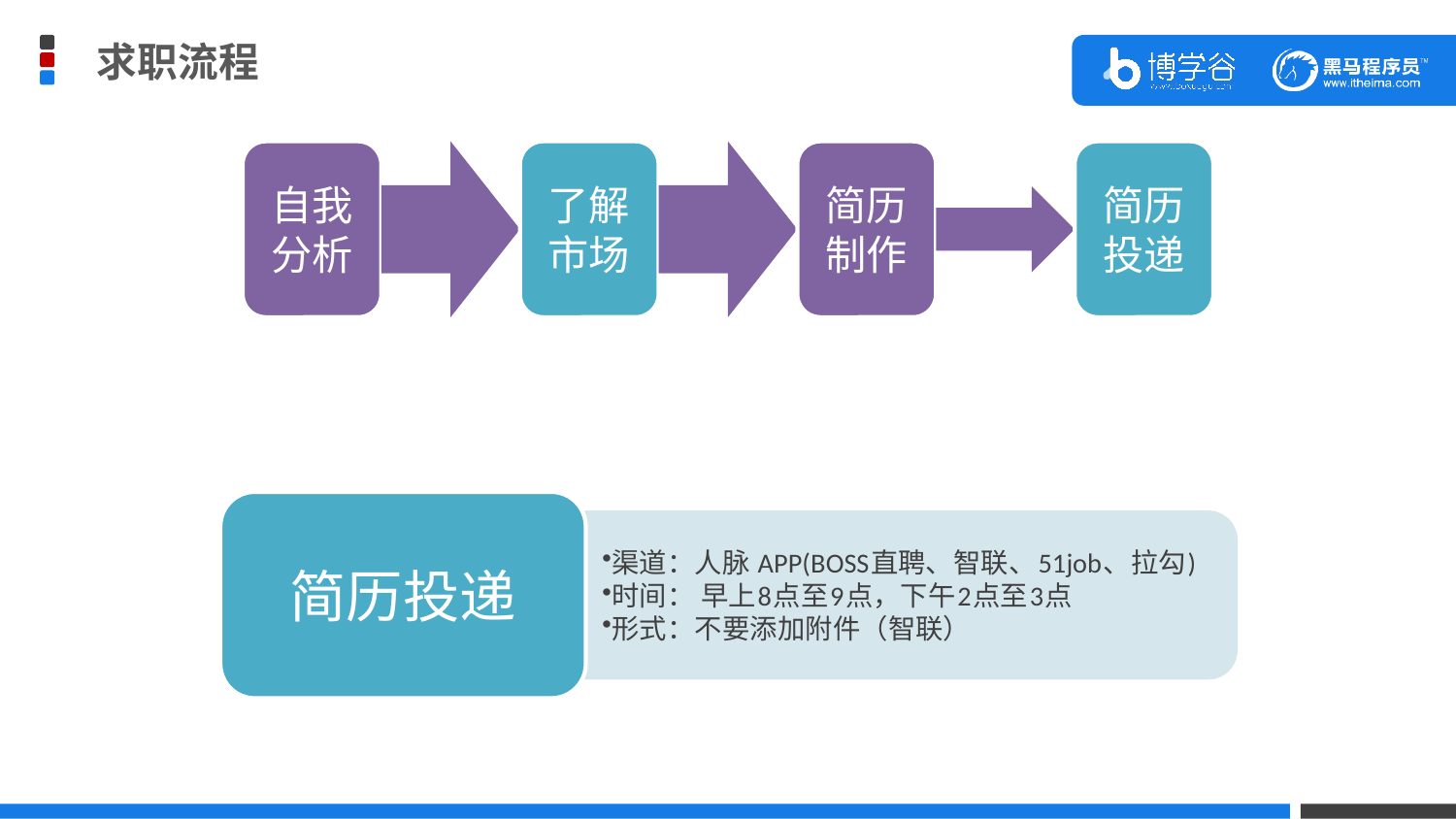

求职流程
自我分析
了解市场
简历制作
简历投递

简历投递
渠道：人脉 APP(BOSS直聘、智联、51job、拉勾)
时间： 早上8点至9点，下午2点至3点
形式：不要添加附件（智联）